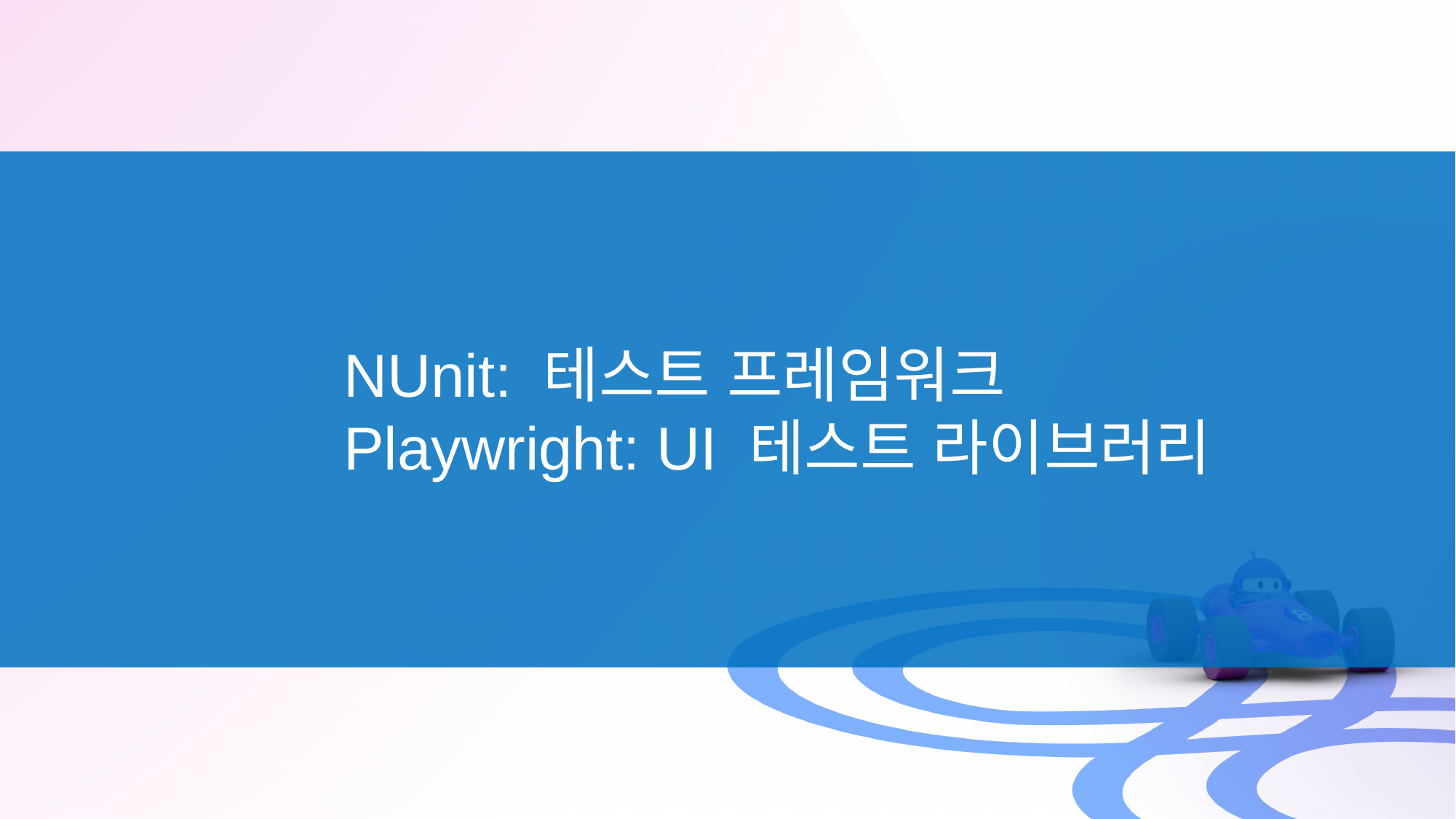

NUnit: 테스트 프레임워크
Playwright: UI 테스트 라이브러리